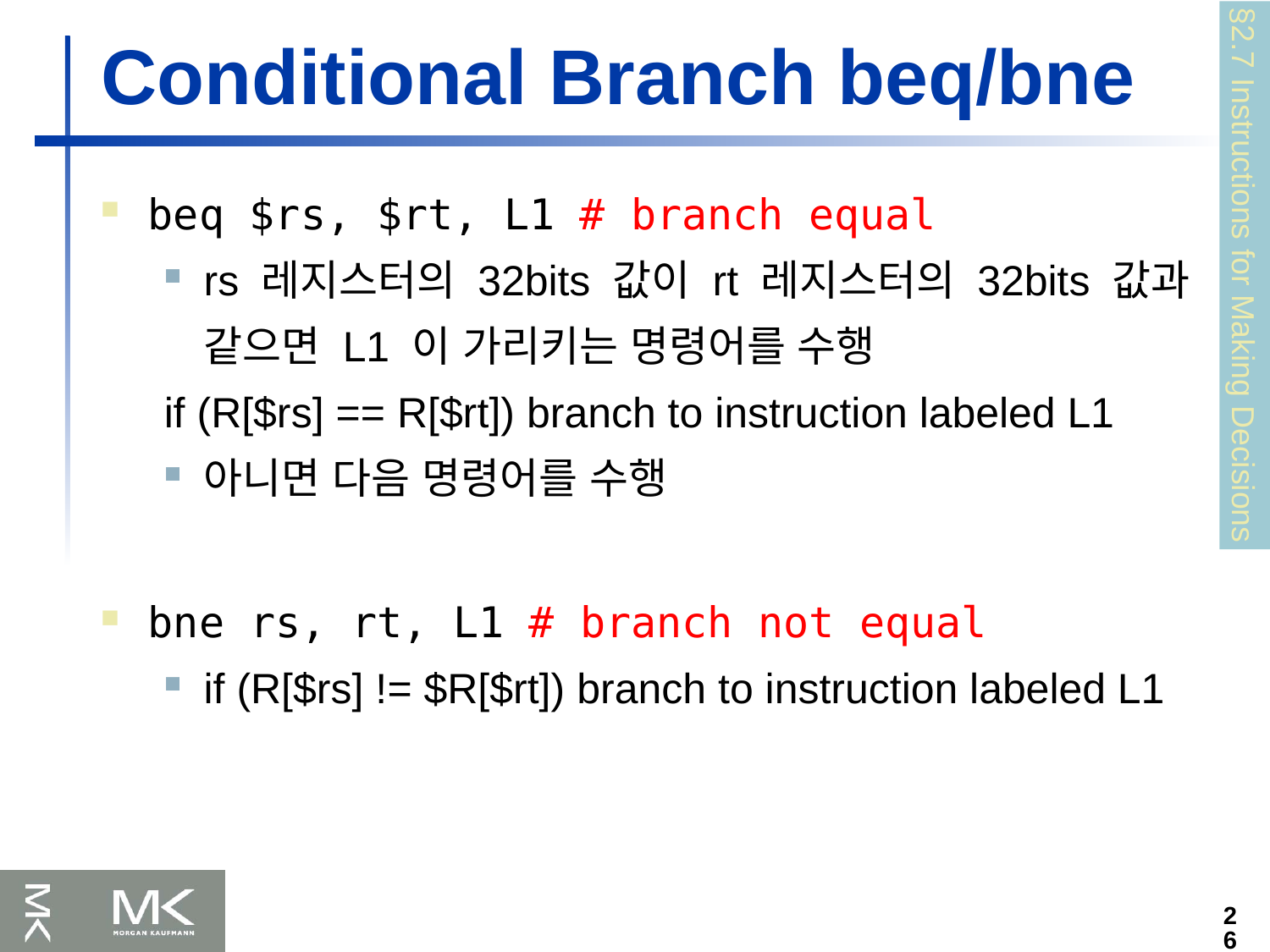

Conditional Branch beq/bne
beq $rs, $rt, L1 # branch equal
rs 레지스터의 32bits 값이 rt 레지스터의 32bits 값과 같으면 L1 이 가리키는 명령어를 수행
if (R[$rs] == R[$rt]) branch to instruction labeled L1
아니면 다음 명령어를 수행

bne rs, rt, L1 # branch not equal
if (R[$rs] != $R[$rt]) branch to instruction labeled L1
§2.7 Instructions for Making Decisions
26